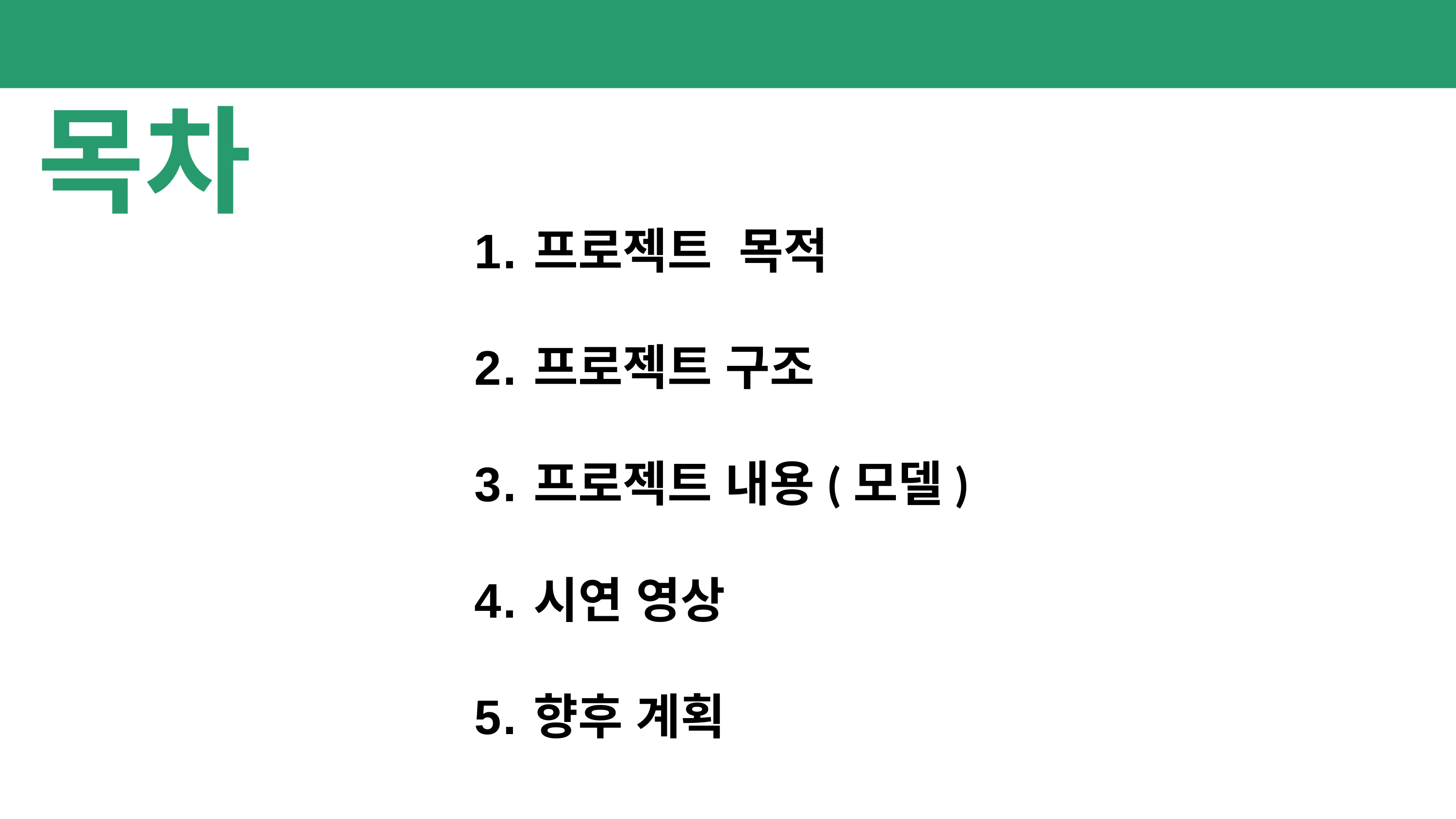

목차

프로젝트  목적
프로젝트 구조
프로젝트 내용(모델)
시연 영상
향후 계획